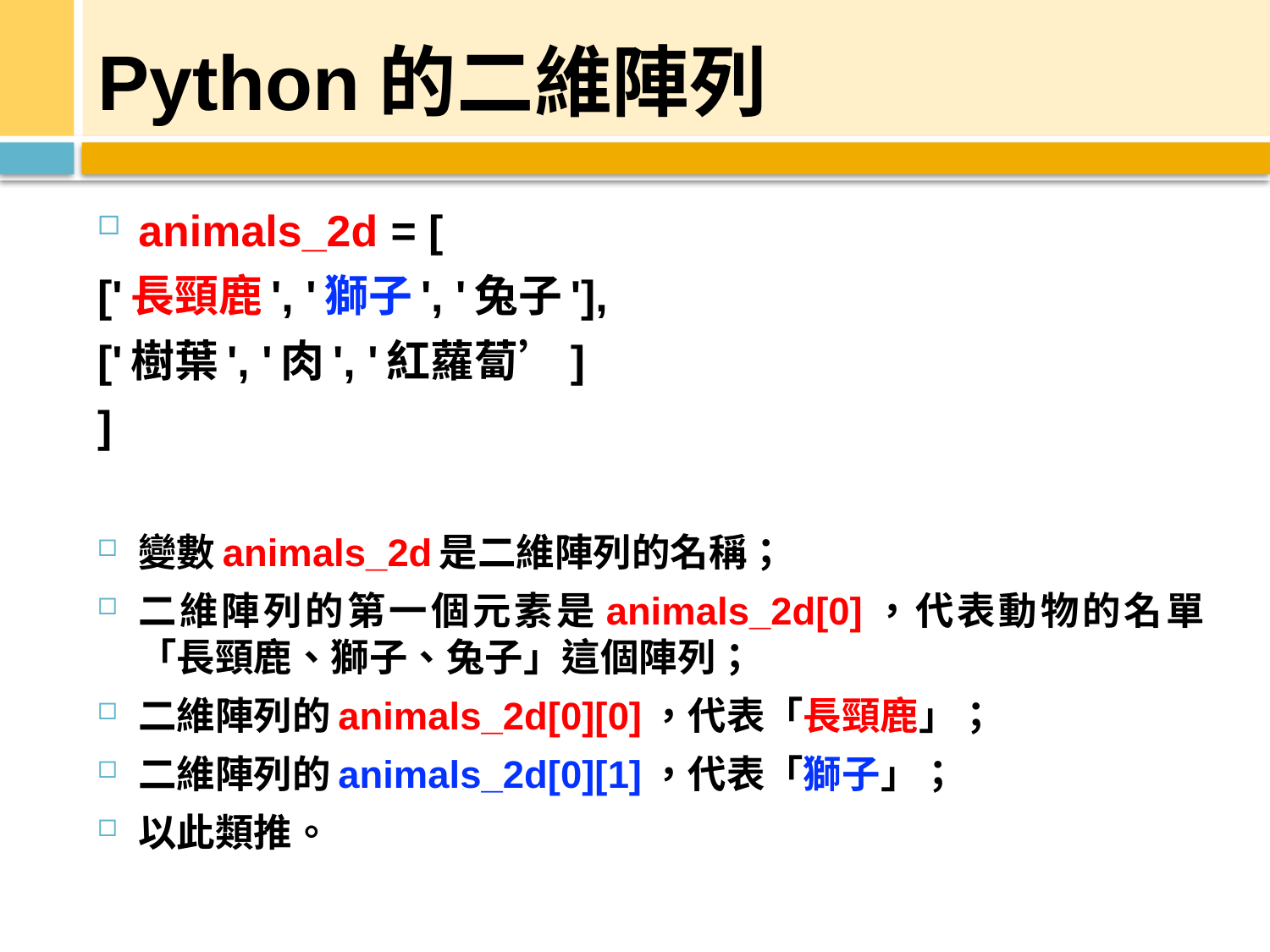

# Python的二維陣列
animals_2d = [
['長頸鹿', '獅子', '兔子'],
['樹葉', '肉', '紅蘿蔔’]
]

變數animals_2d是二維陣列的名稱；
二維陣列的第一個元素是animals_2d[0]，代表動物的名單「長頸鹿、獅子、兔子」這個陣列；
二維陣列的animals_2d[0][0]，代表「長頸鹿」；
二維陣列的animals_2d[0][1]，代表「獅子」；
以此類推。